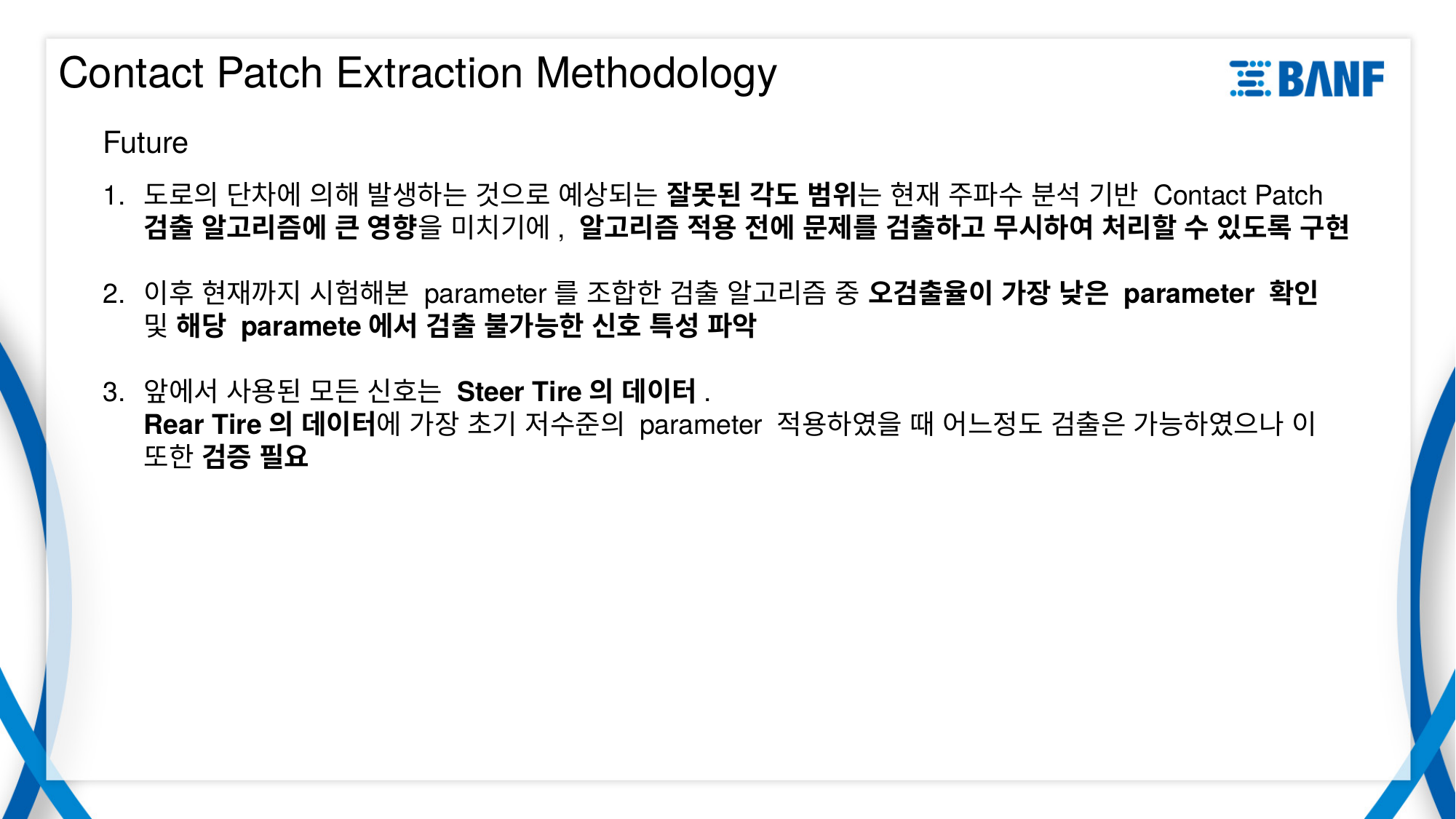

# Contact Patch Extraction Methodology
Future
도로의 단차에 의해 발생하는 것으로 예상되는 잘못된 각도 범위는 현재 주파수 분석 기반 Contact Patch 검출 알고리즘에 큰 영향을 미치기에, 알고리즘 적용 전에 문제를 검출하고 무시하여 처리할 수 있도록 구현

이후 현재까지 시험해본 parameter를 조합한 검출 알고리즘 중 오검출율이 가장 낮은 parameter 확인 및 해당 paramete에서 검출 불가능한 신호 특성 파악

앞에서 사용된 모든 신호는 Steer Tire의 데이터.
Rear Tire의 데이터에 가장 초기 저수준의 parameter 적용하였을 때 어느정도 검출은 가능하였으나 이 또한 검증 필요